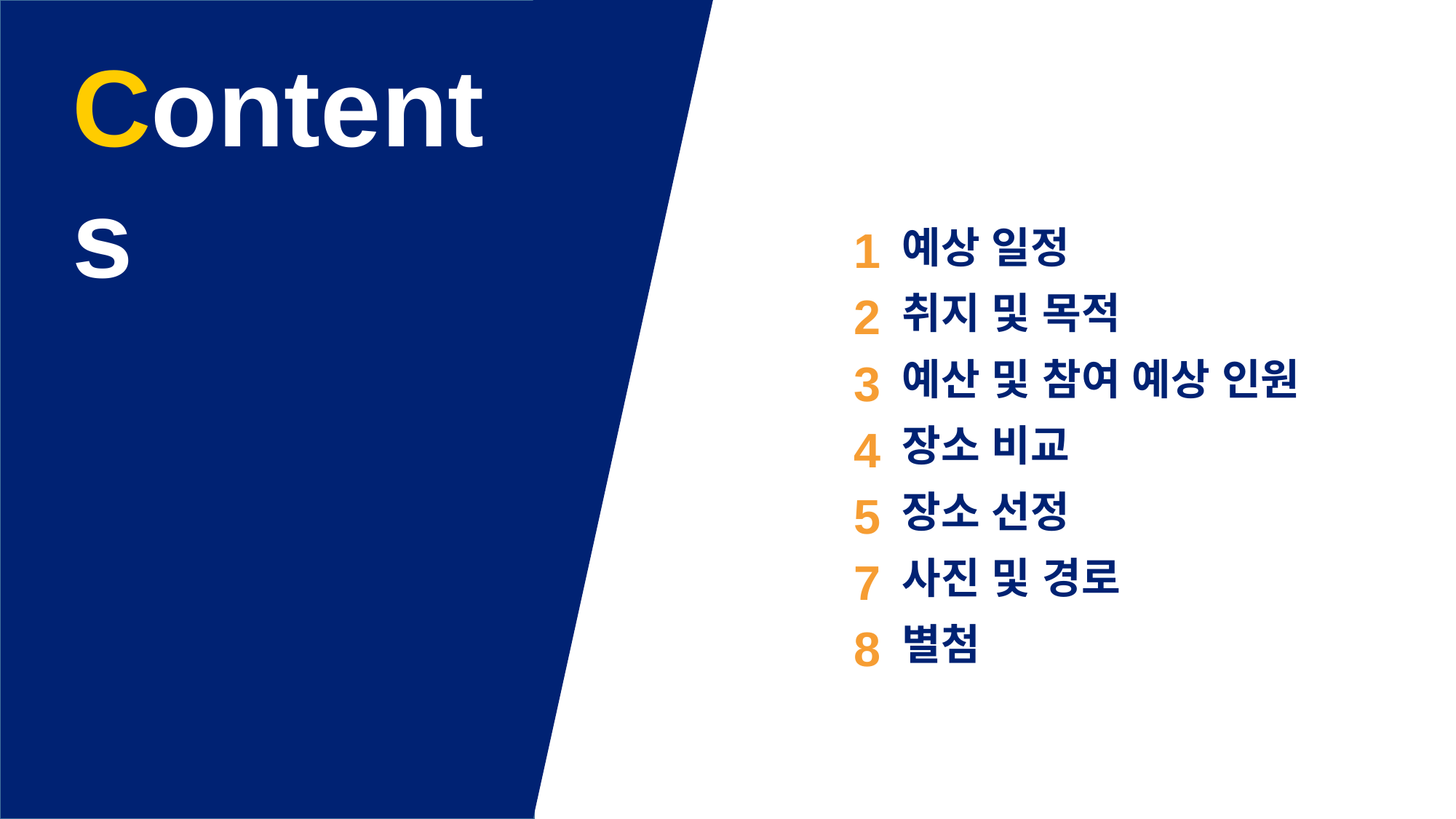

Contents
예상 일정
취지 및 목적
예산 및 참여 예상 인원
장소 비교
장소 선정
사진 및 경로
별첨
1
2
3
4
5
7
8